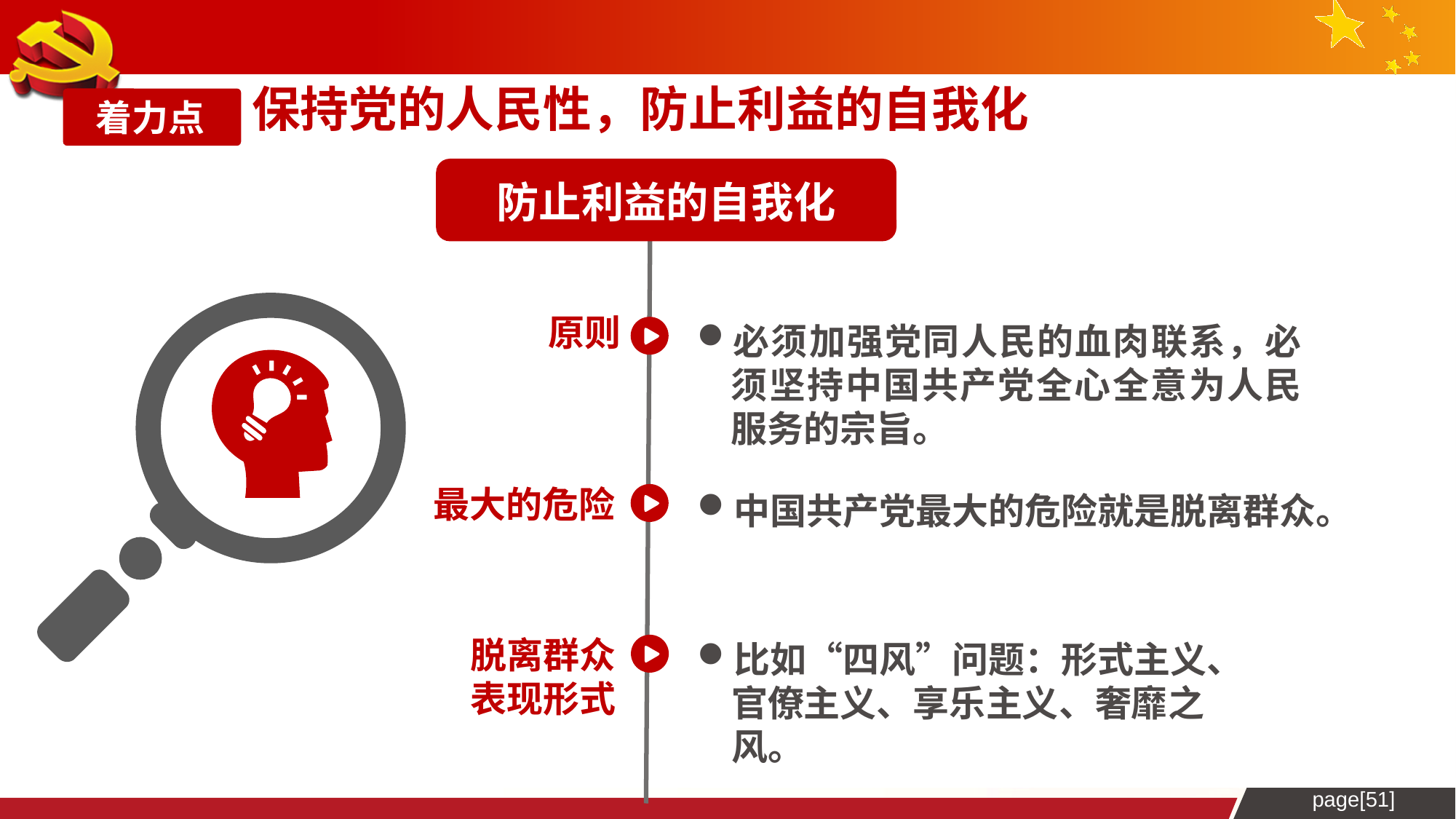

保持党的人民性，防止利益的自我化

着力点3

防止利益的自我化

原则
必须加强党同人民的血肉联系，必须坚持中国共产党全心全意为人民服务的宗旨。

最大的危险

中国共产党最大的危险就是脱离群众。

脱离群众表现形式
比如“四风”问题：形式主义、官僚主义、享乐主义、奢靡之风。